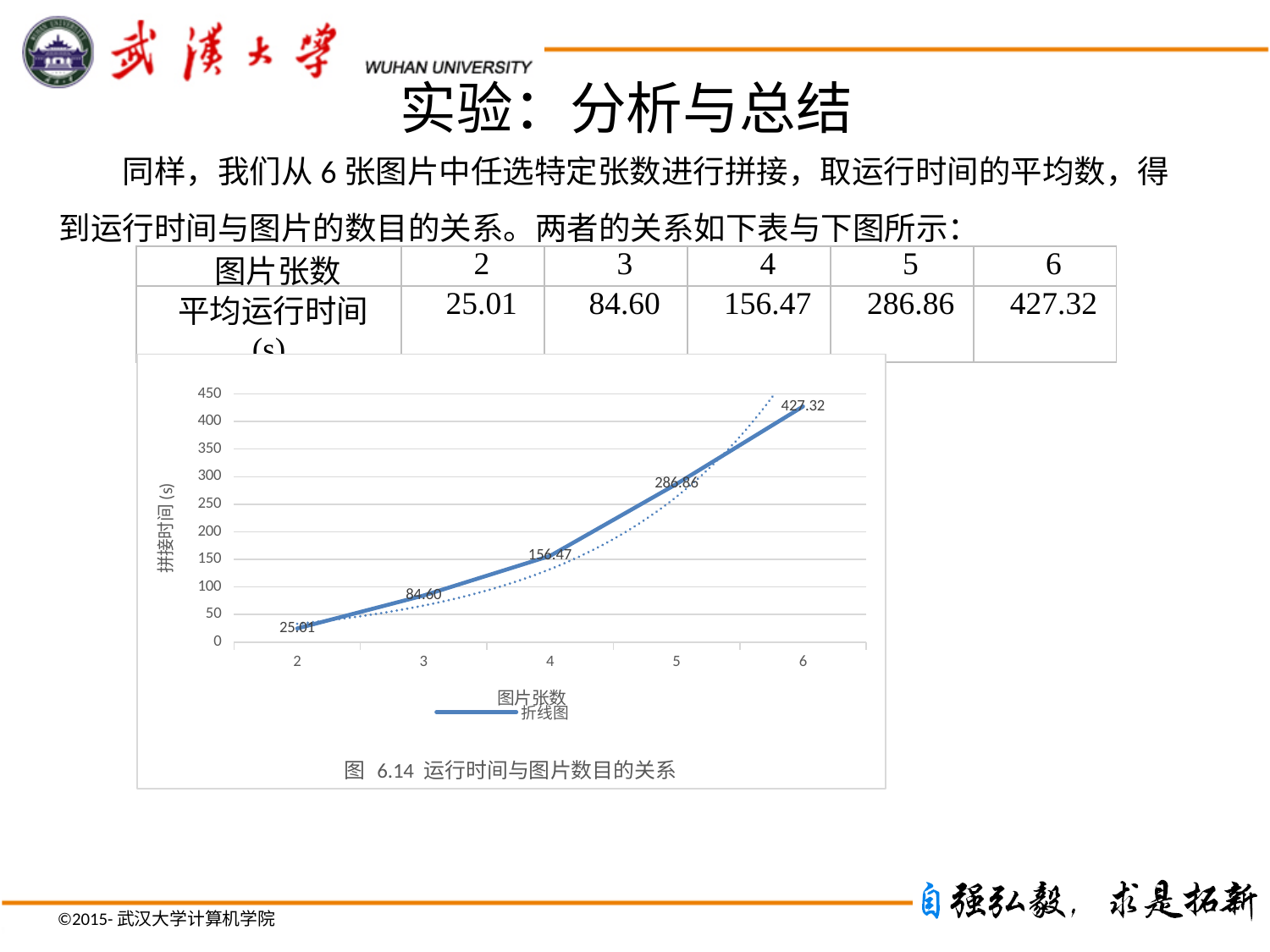

# 实验：分析与总结
同样，我们从6张图片中任选特定张数进行拼接，取运行时间的平均数，得到运行时间与图片的数目的关系。两者的关系如下表与下图所示：
| 图片张数 | 2 | 3 | 4 | 5 | 6 |
| --- | --- | --- | --- | --- | --- |
| 平均运行时间(s) | 25.01 | 84.60 | 156.47 | 286.86 | 427.32 |

### Chart: 图 6.14 运行时间与图片数目的关系

| Category | 折线图 |
|---|---|
| 2 | 25.01 |
| 3 | 84.6 |
| 4 | 156.47 |
| 5 | 286.86 |
| 6 | 427.32 |